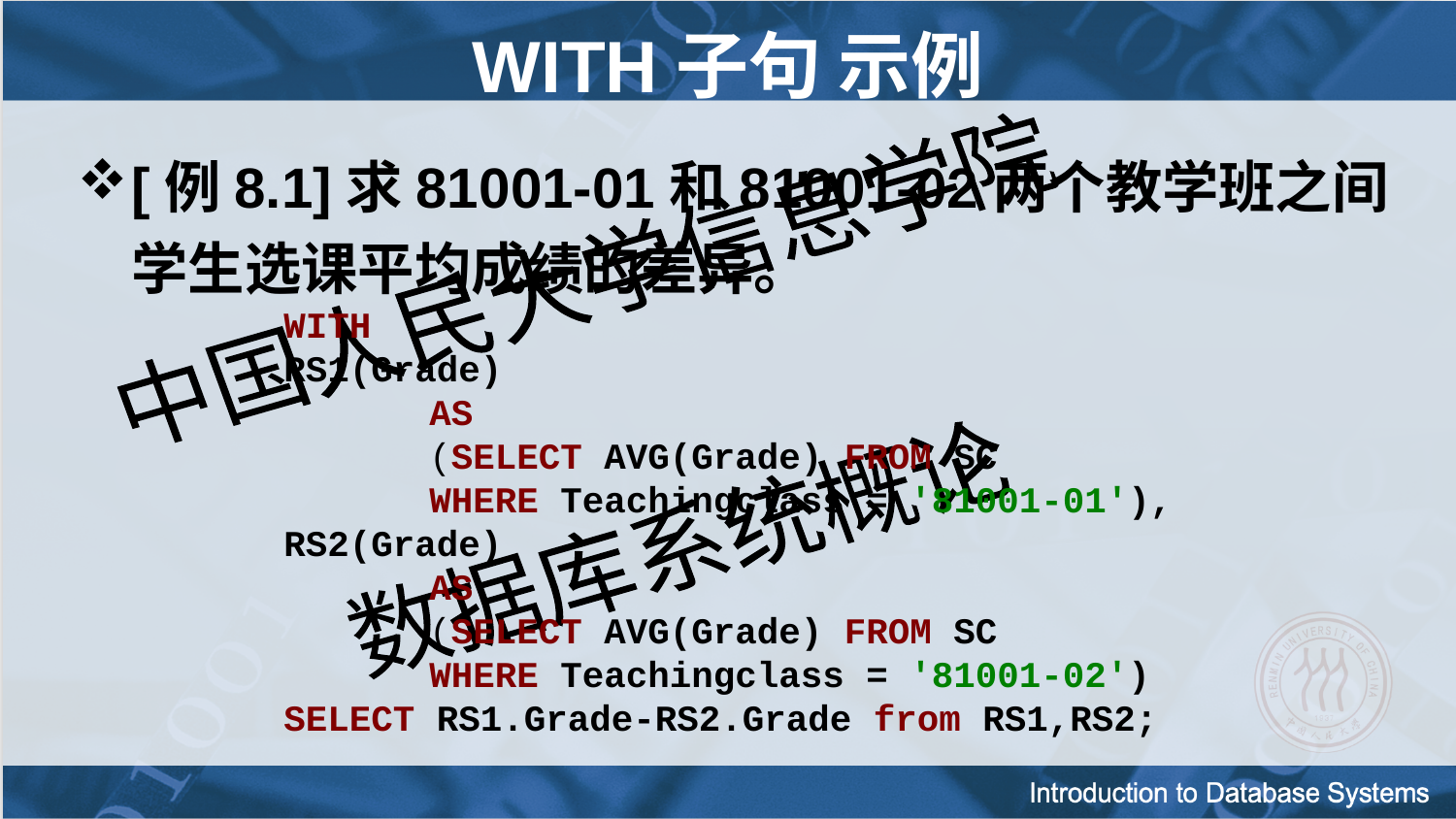

WITH子句 示例
[例8.1]求81001-01和81001-02两个教学班之间学生选课平均成绩的差异。
WITH
RS1(Grade)
	AS
	(SELECT AVG(Grade) FROM SC
	WHERE Teachingclass = '81001-01'),
RS2(Grade)
	AS
	(SELECT AVG(Grade) FROM SC
	WHERE Teachingclass = '81001-02')
SELECT RS1.Grade-RS2.Grade from RS1,RS2;